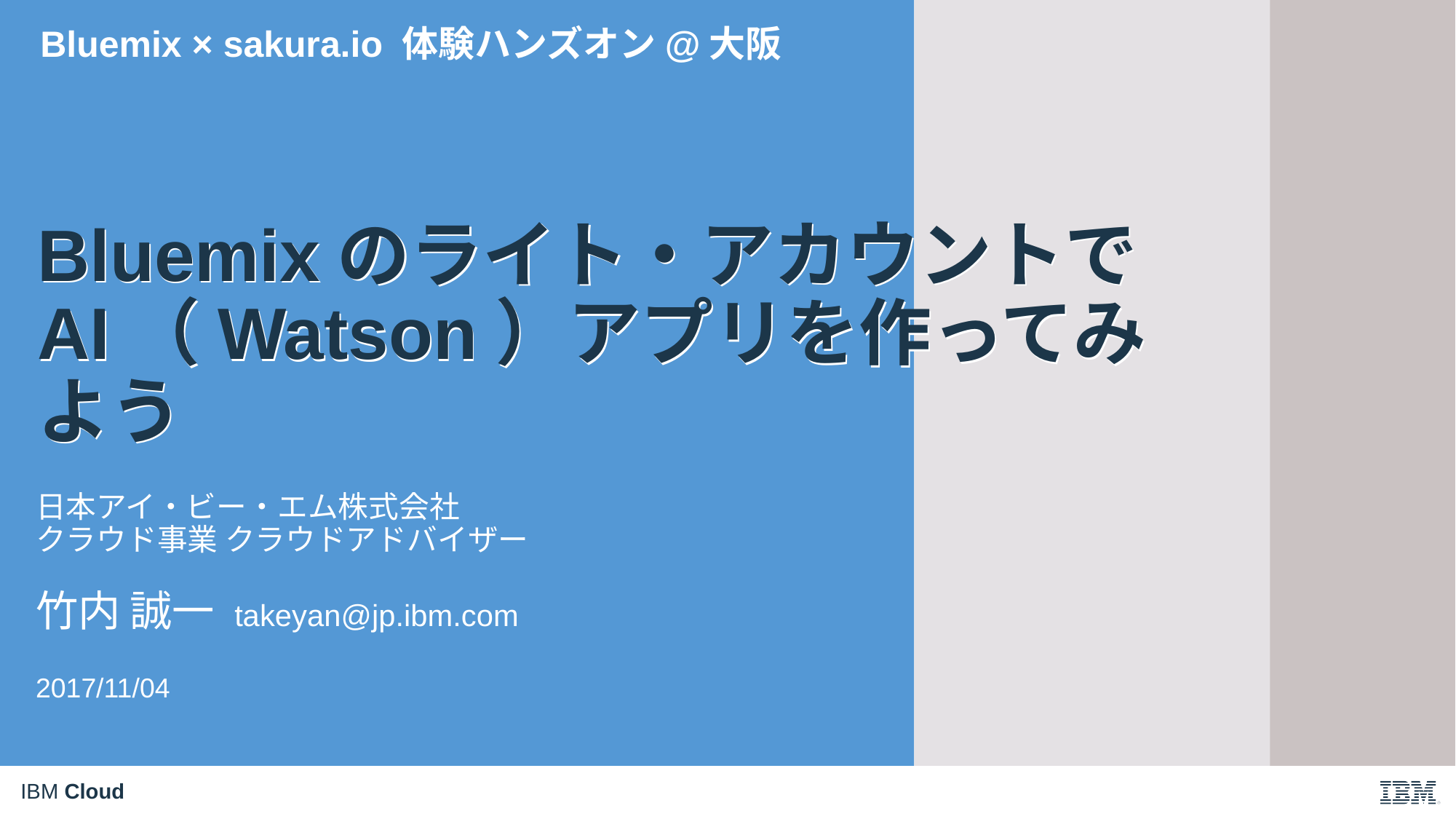

Bluemix × sakura.io 体験ハンズオン@大阪
Bluemixのライト・アカウントで
AI（Watson）アプリを作ってみよう
Bluemixのライト・アカウントで
AI（Watson）アプリを作ってみよう
日本アイ・ビー・エム株式会社
クラウド事業 クラウドアドバイザー

竹内 誠一 takeyan@jp.ibm.com
2017/11/04